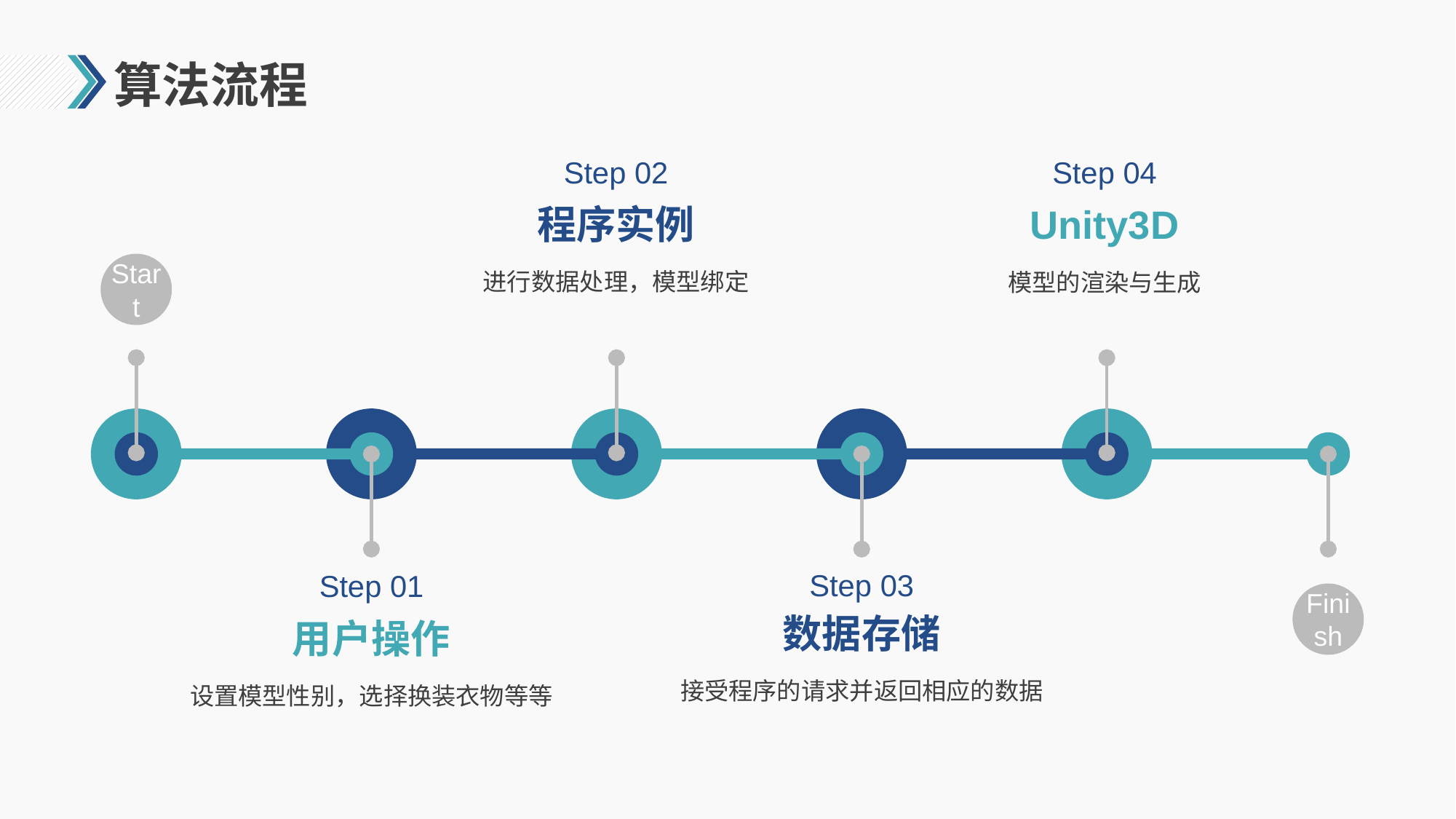

# 算法流程
Step 02
Step 04
程序实例
Unity3D
Start
进行数据处理，模型绑定
模型的渲染与生成

Step 03
Step 01
Finish
数据存储
用户操作
接受程序的请求并返回相应的数据
设置模型性别，选择换装衣物等等